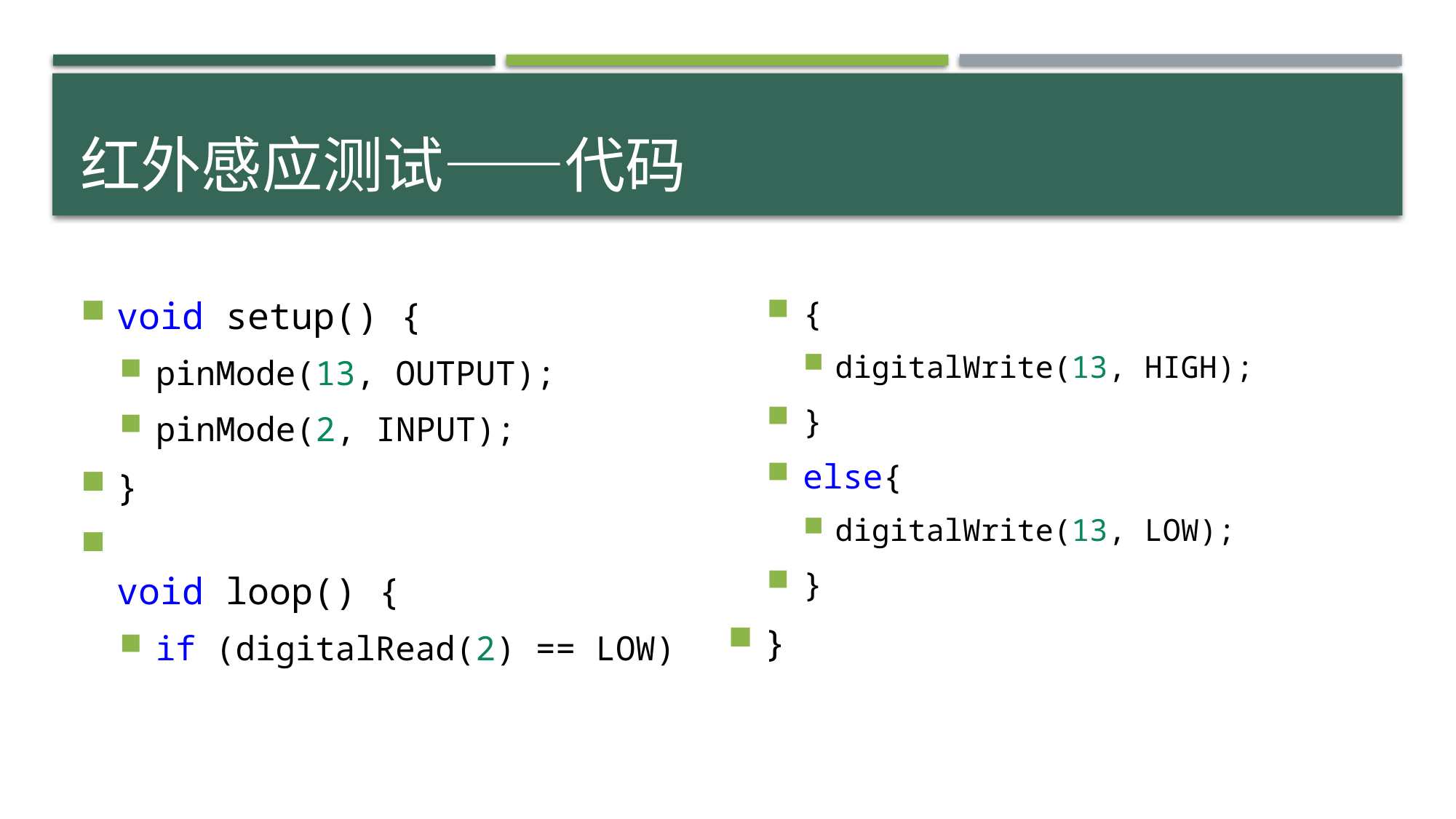

# 红外感应测试——代码
void setup() {
pinMode(13, OUTPUT);
pinMode(2, INPUT);
}
void loop() {
if (digitalRead(2) == LOW)
{
digitalWrite(13, HIGH);
}
else{
digitalWrite(13, LOW);
}
}